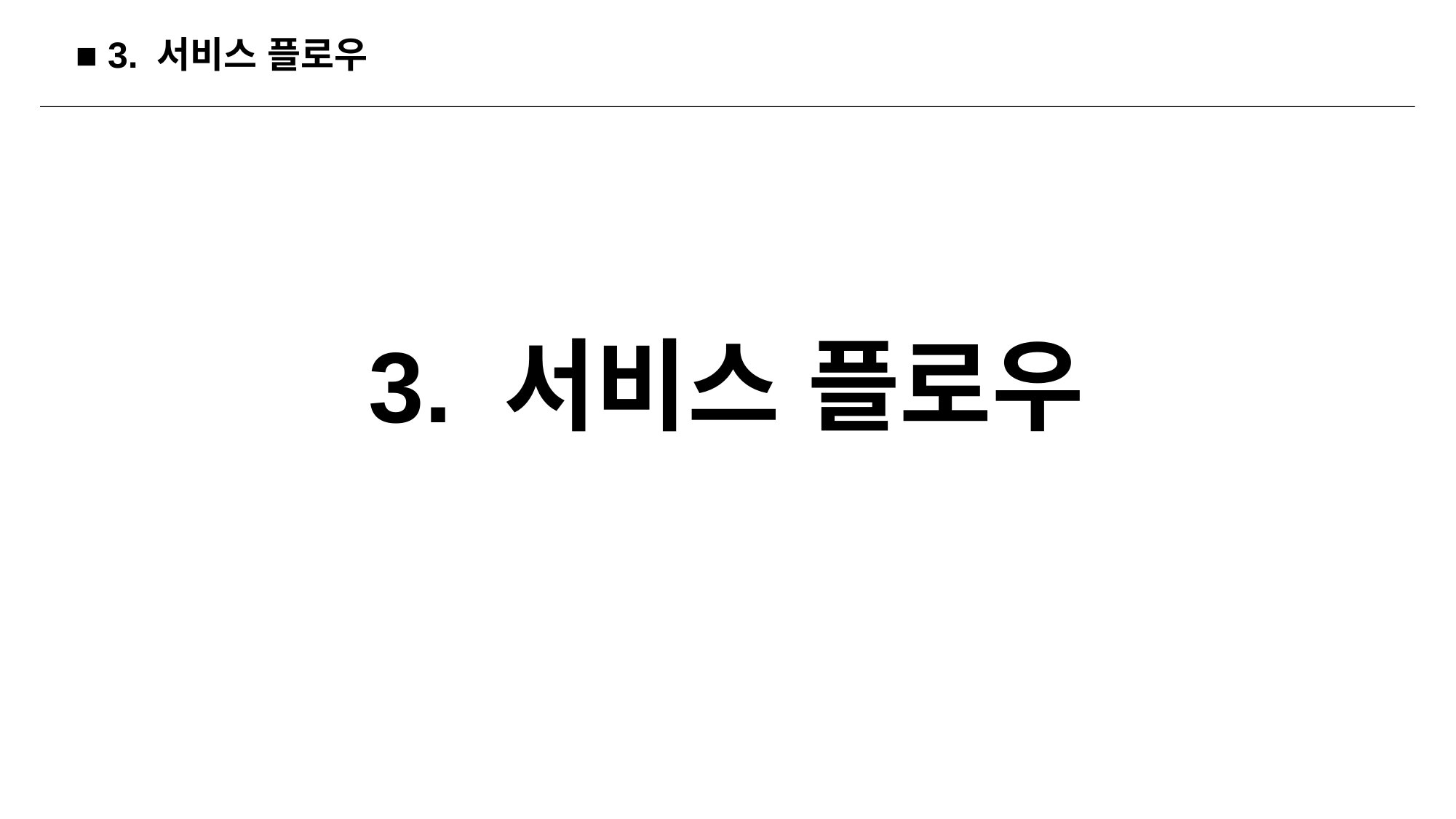

■ 3. 서비스 플로우

3. 서비스 플로우